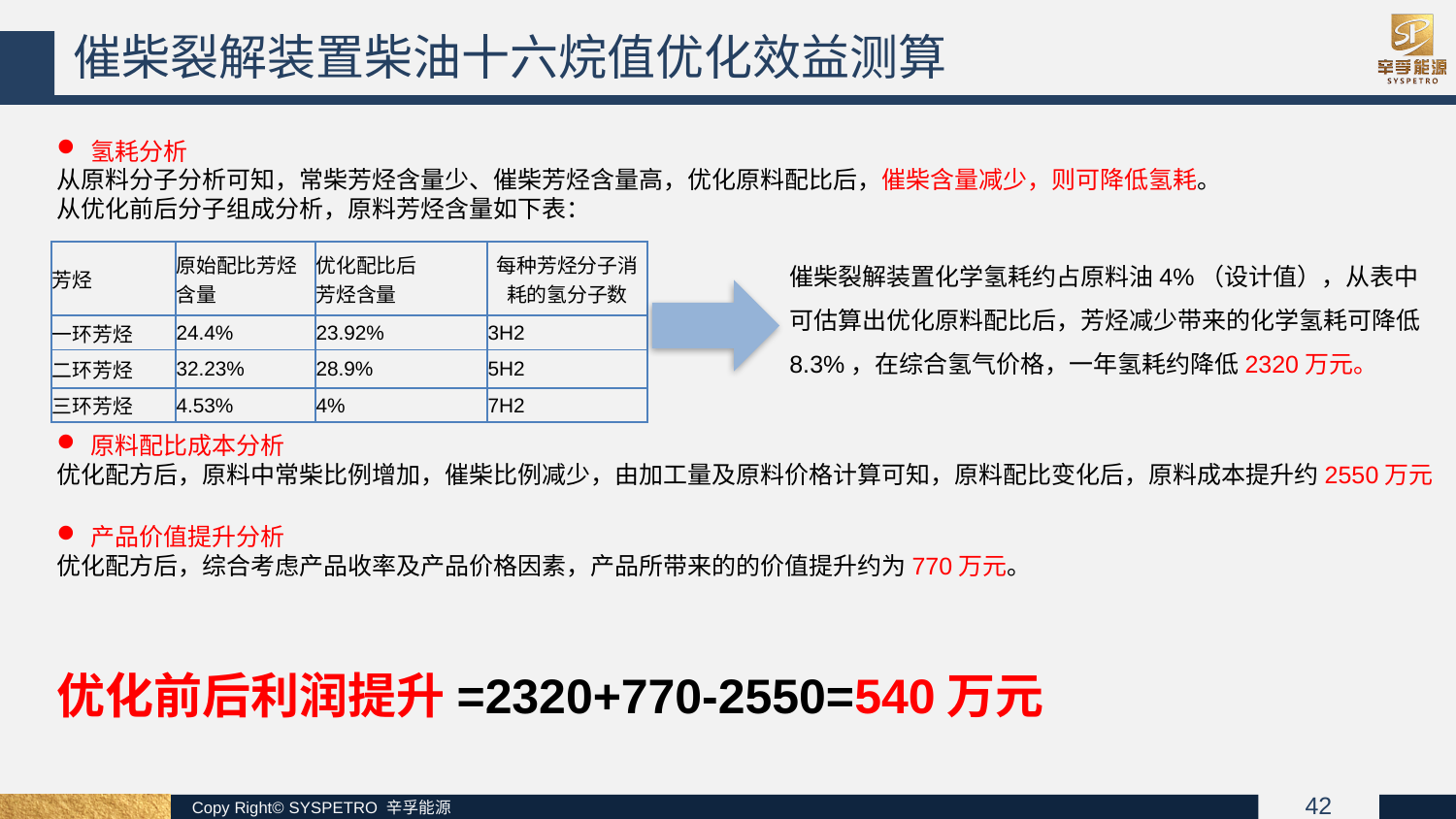

催柴裂解装置柴油十六烷值优化效益测算
氢耗分析
从原料分子分析可知，常柴芳烃含量少、催柴芳烃含量高，优化原料配比后，催柴含量减少，则可降低氢耗。
从优化前后分子组成分析，原料芳烃含量如下表：
催柴裂解装置化学氢耗约占原料油4%（设计值），从表中可估算出优化原料配比后，芳烃减少带来的化学氢耗可降低8.3%，在综合氢气价格，一年氢耗约降低2320万元。
| 芳烃 | 原始配比芳烃含量 | 优化配比后 芳烃含量 | 每种芳烃分子消耗的氢分子数 |
| --- | --- | --- | --- |
| 一环芳烃 | 24.4% | 23.92% | 3H2 |
| 二环芳烃 | 32.23% | 28.9% | 5H2 |
| 三环芳烃 | 4.53% | 4% | 7H2 |

原料配比成本分析
优化配方后，原料中常柴比例增加，催柴比例减少，由加工量及原料价格计算可知，原料配比变化后，原料成本提升约2550万元
产品价值提升分析
优化配方后，综合考虑产品收率及产品价格因素，产品所带来的的价值提升约为770万元。
优化前后利润提升=2320+770-2550=540万元